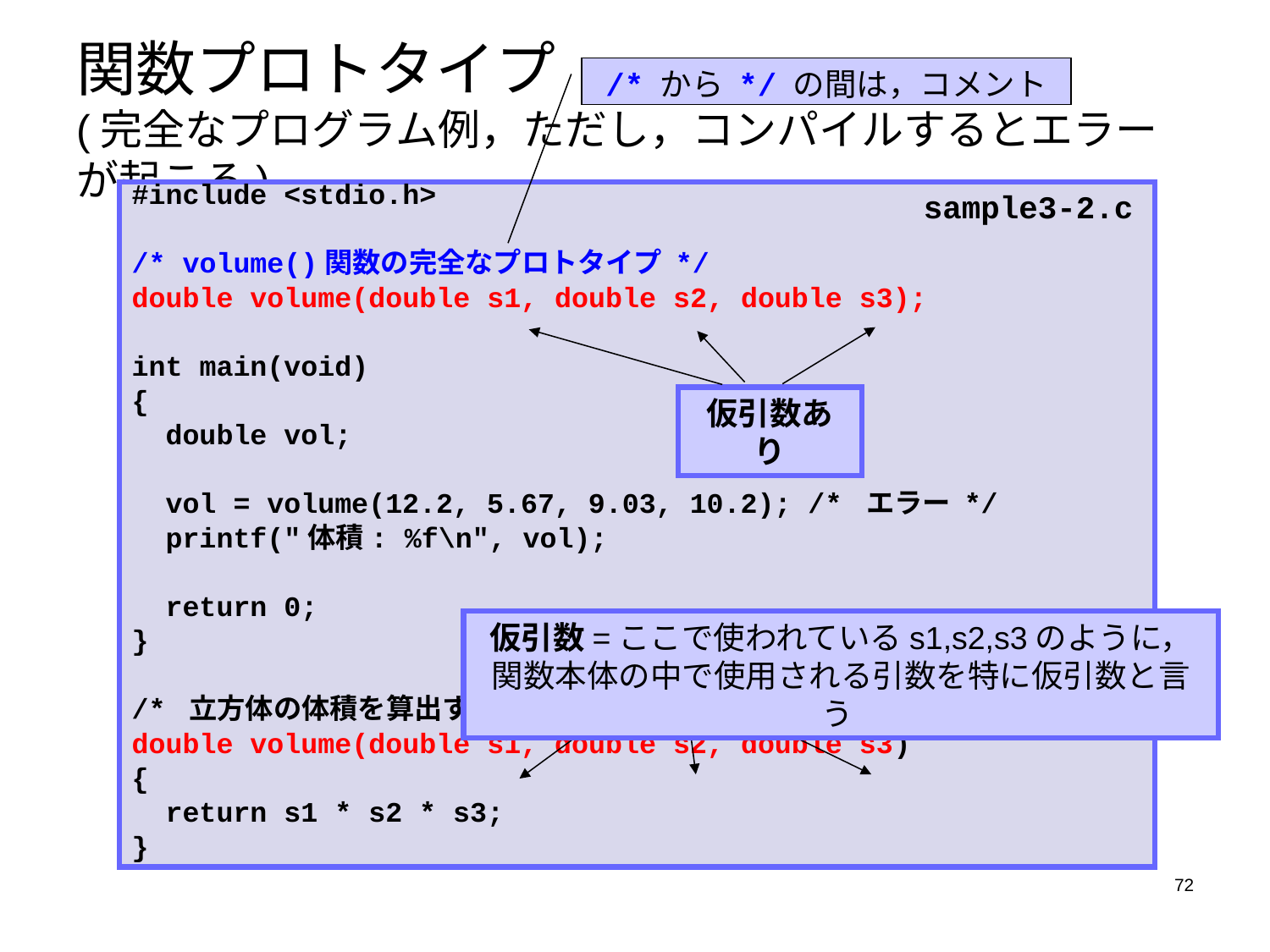

# 関数プロトタイプ (完全なプログラム例，ただし，コンパイルするとエラーが起こる)
/* から */ の間は，コメント
sample3-2.c
#include <stdio.h>

/* volume()関数の完全なプロトタイプ */
double volume(double s1, double s2, double s3);

int main(void)
{
  double vol;

  vol = volume(12.2, 5.67, 9.03, 10.2); /* エラー */
  printf("体積: %f\n", vol);

  return 0;
}

/* 立方体の体積を算出する */
double volume(double s1, double s2, double s3)
{
  return s1 * s2 * s3;
}

仮引数あり
仮引数=ここで使われているs1,s2,s3のように，関数本体の中で使用される引数を特に仮引数と言う

72